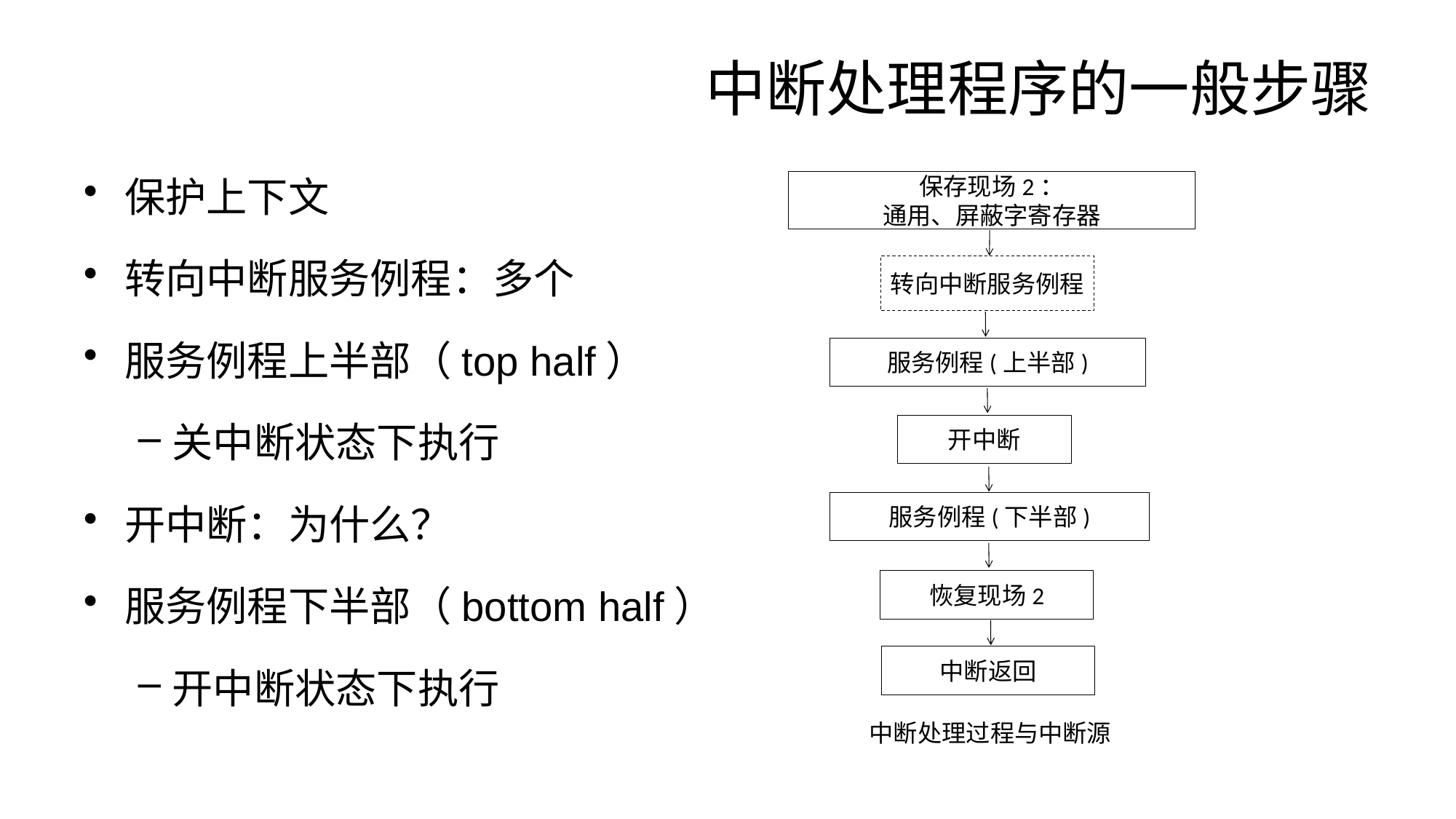

# 中断处理程序的一般步骤
保护上下文
转向中断服务例程：多个
服务例程上半部（top half）
关中断状态下执行
开中断：为什么？
服务例程下半部（bottom half）
开中断状态下执行
保存现场2：
通用、屏蔽字寄存器
转向中断服务例程
服务例程(上半部)
开中断
服务例程(下半部)
恢复现场2
中断返回
中断处理过程与中断源